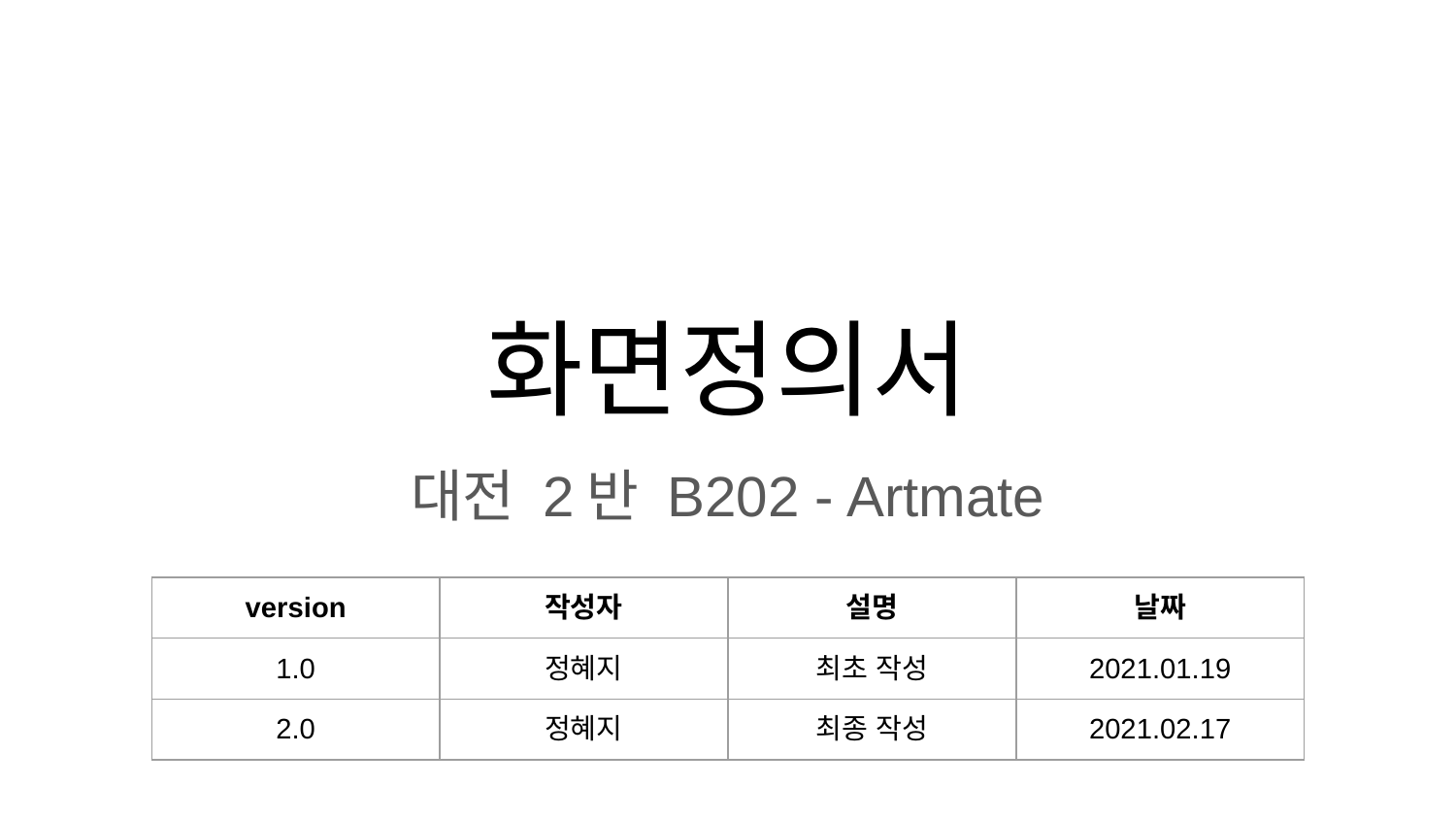

# 화면정의서
대전 2반 B202 - Artmate
| version | 작성자 | 설명 | 날짜 |
| --- | --- | --- | --- |
| 1.0 | 정혜지 | 최초 작성 | 2021.01.19 |
| 2.0 | 정혜지 | 최종 작성 | 2021.02.17 |